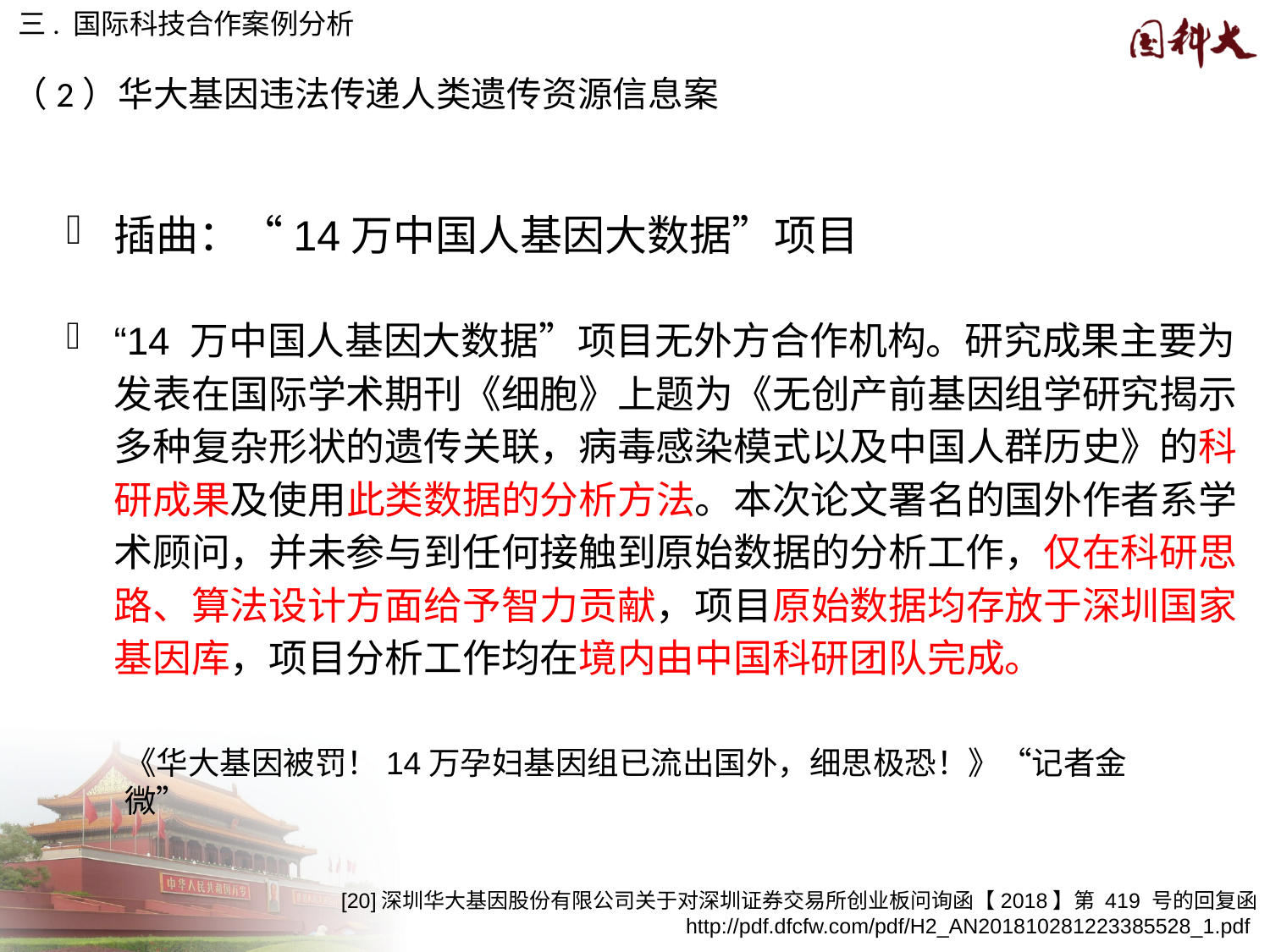

三. 国际科技合作案例分析
（2）华大基因违法传递人类遗传资源信息案

插曲：“14万中国人基因大数据”项目

“14 万中国人基因大数据”项目无外方合作机构。研究成果主要为发表在国际学术期刊《细胞》上题为《无创产前基因组学研究揭示多种复杂形状的遗传关联，病毒感染模式以及中国人群历史》的科研成果及使用此类数据的分析方法。本次论文署名的国外作者系学术顾问，并未参与到任何接触到原始数据的分析工作，仅在科研思路、算法设计方面给予智力贡献，项目原始数据均存放于深圳国家基因库，项目分析工作均在境内由中国科研团队完成。

《华大基因被罚！14万孕妇基因组已流出国外，细思极恐！》“记者金微”
[20]深圳华大基因股份有限公司关于对深圳证券交易所创业板问询函【2018】第 419 号的回复函  http://pdf.dfcfw.com/pdf/H2_AN201810281223385528_1.pdf